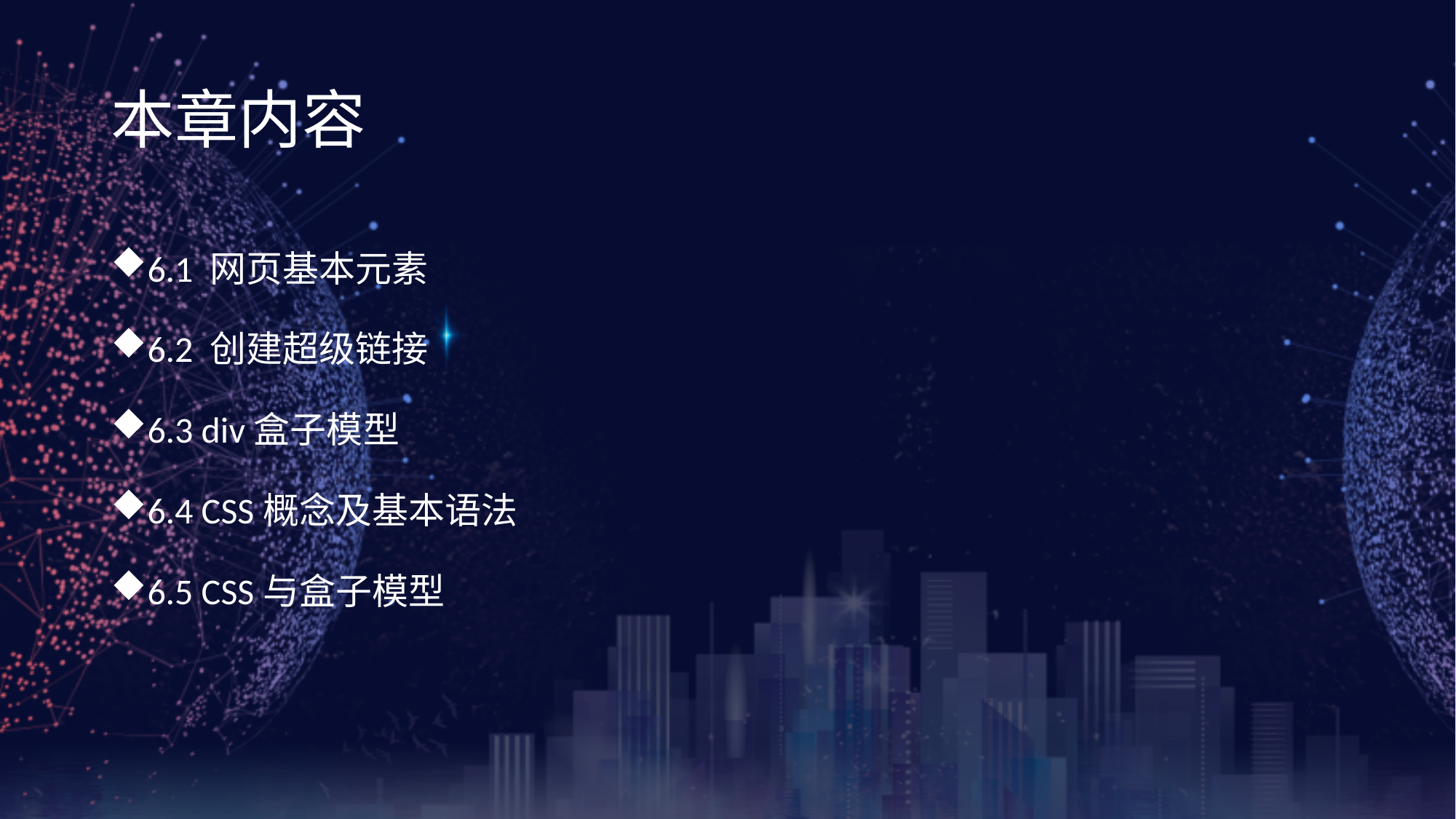

《网页设计与制作案例教程》（第3版）
# 本章内容
6.1 网页基本元素
6.2 创建超级链接
6.3 div盒子模型
6.4 CSS概念及基本语法
6.5 CSS与盒子模型